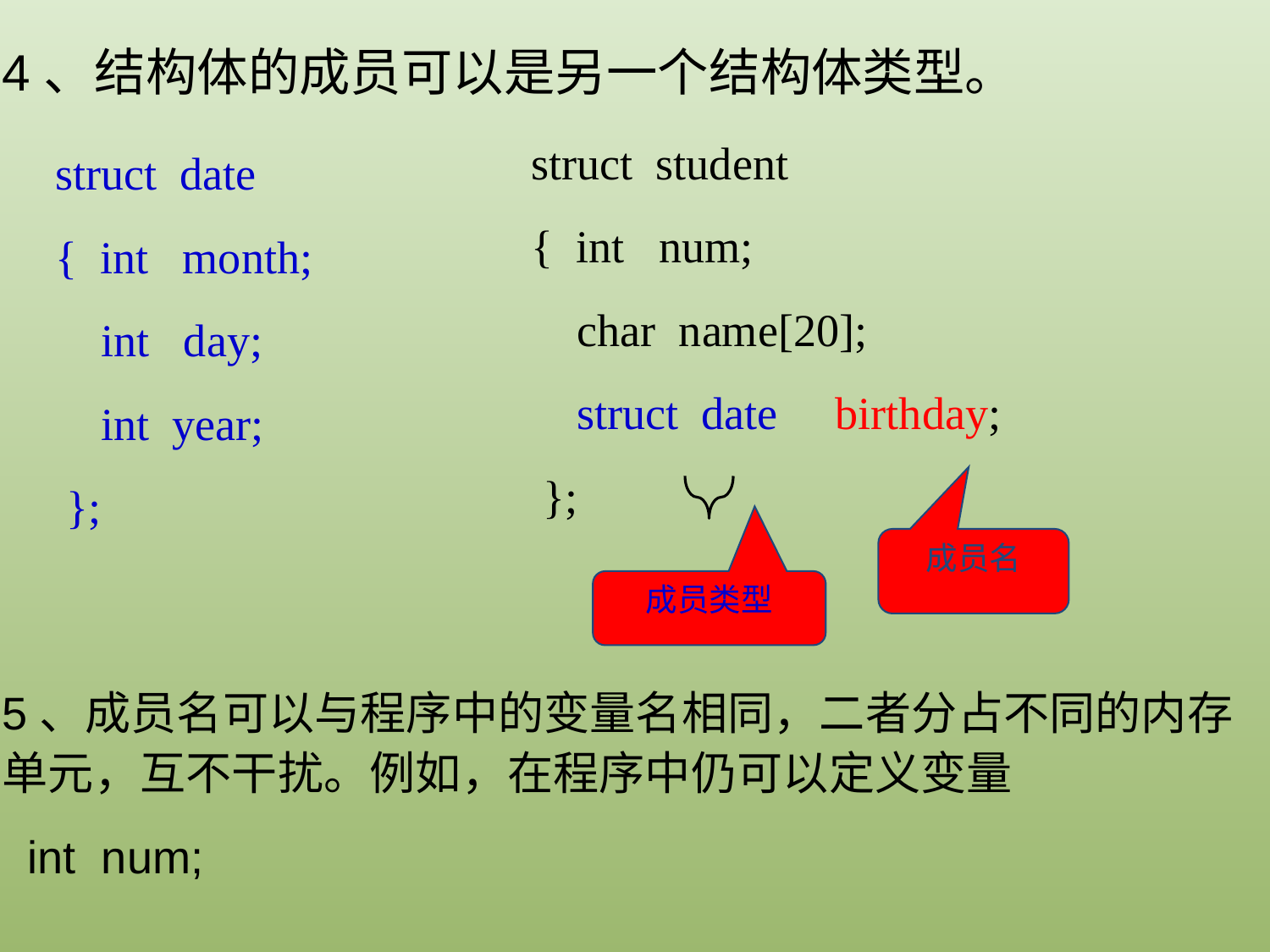

4、结构体的成员可以是另一个结构体类型。
struct  student
{  int   num;
    char  name[20];
    struct  date     birthday;
 };
struct  date
{  int   month;
    int   day;
    int  year;
 };

成员名
成员类型
5、成员名可以与程序中的变量名相同，二者分占不同的内存单元，互不干扰。例如，在程序中仍可以定义变量
  int  num;
390